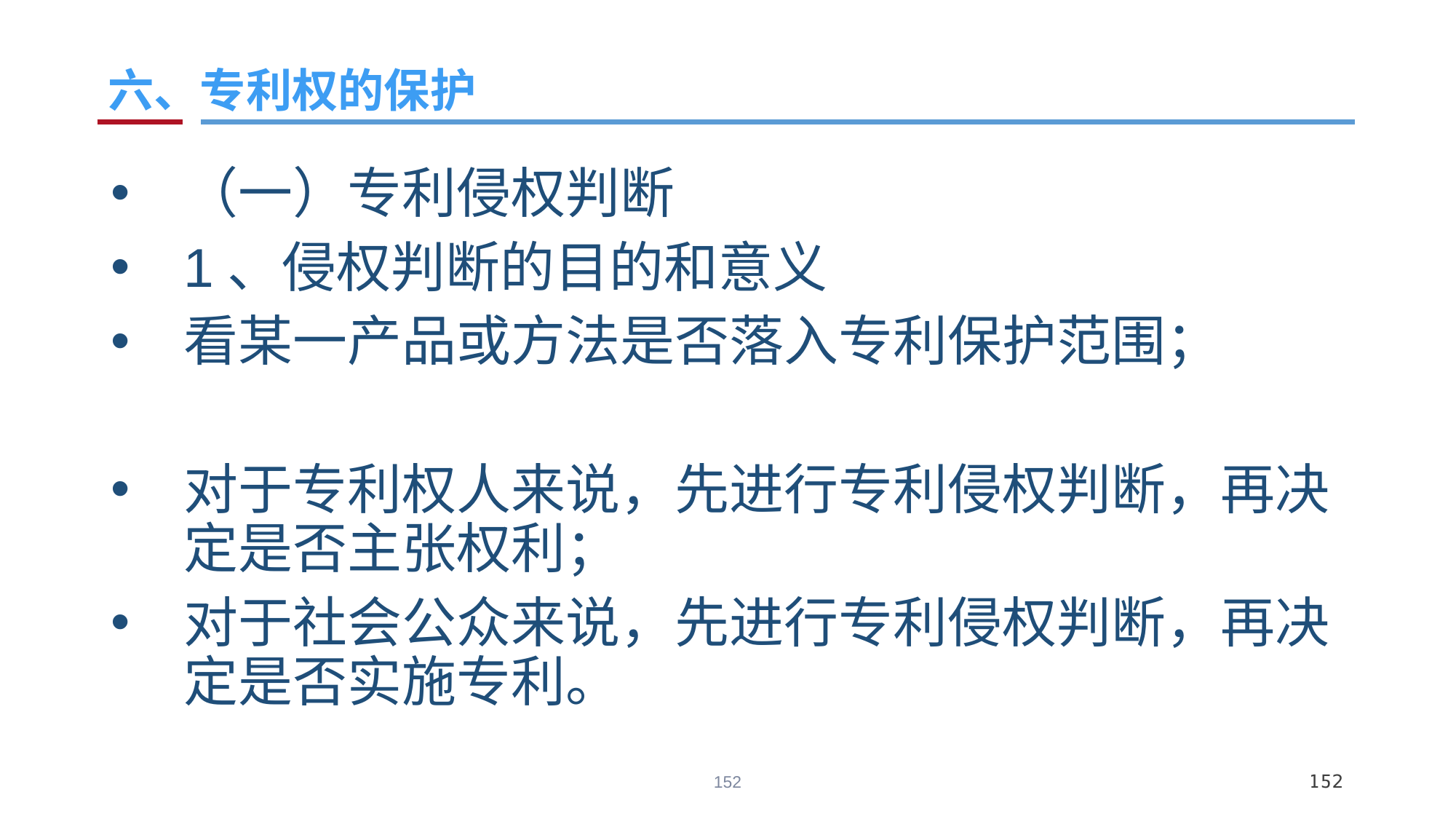

# 六、专利权的保护
（一）专利侵权判断
1、侵权判断的目的和意义
看某一产品或方法是否落入专利保护范围；

对于专利权人来说，先进行专利侵权判断，再决定是否主张权利；
对于社会公众来说，先进行专利侵权判断，再决定是否实施专利。

152
152